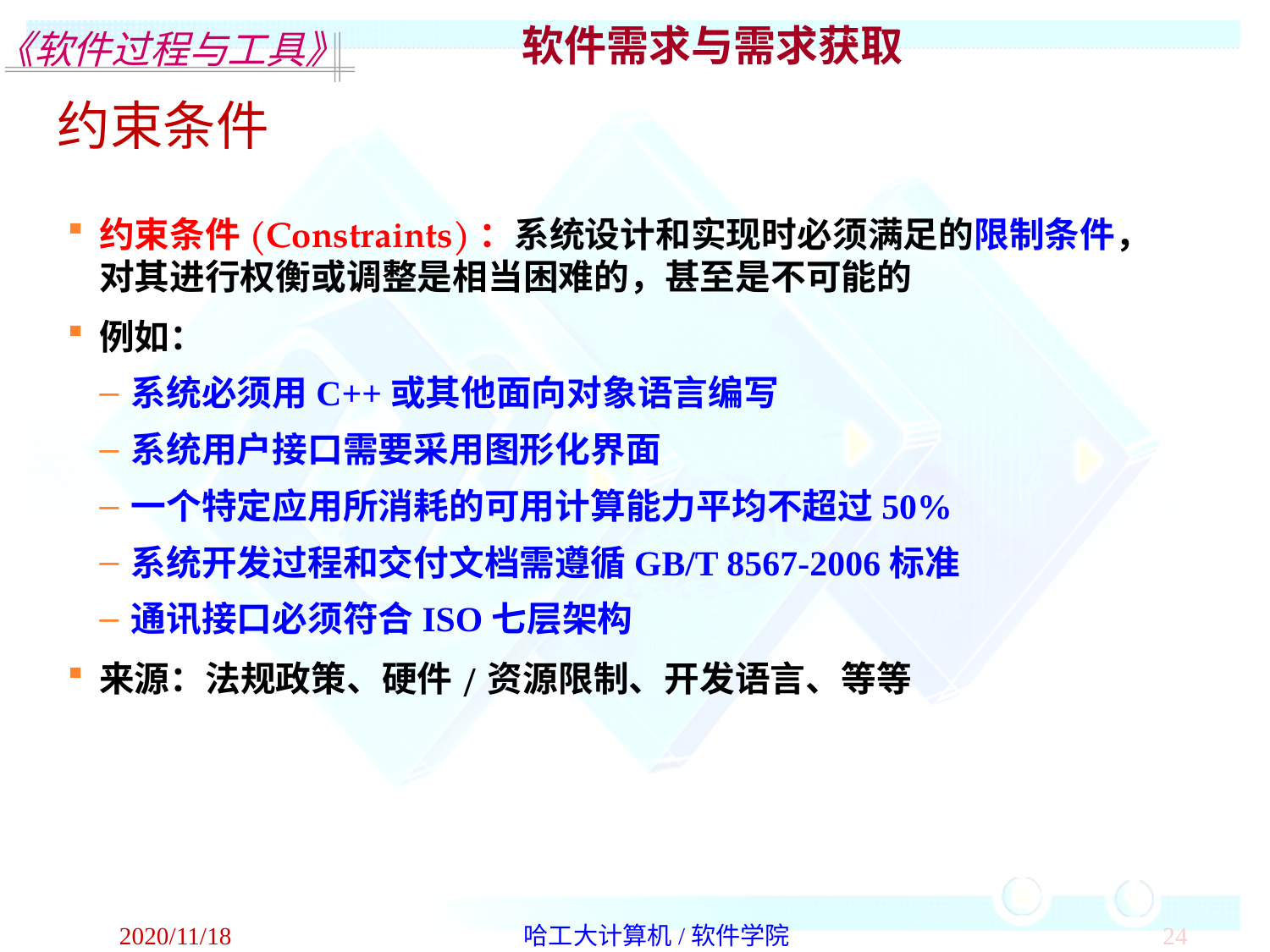

软件需求与需求获取
约束条件
约束条件(Constraints)：系统设计和实现时必须满足的限制条件，对其进行权衡或调整是相当困难的，甚至是不可能的
例如：
系统必须用C++或其他面向对象语言编写
系统用户接口需要采用图形化界面
一个特定应用所消耗的可用计算能力平均不超过50%
系统开发过程和交付文档需遵循GB/T 8567-2006标准
通讯接口必须符合ISO七层架构
来源：法规政策、硬件/资源限制、开发语言、等等